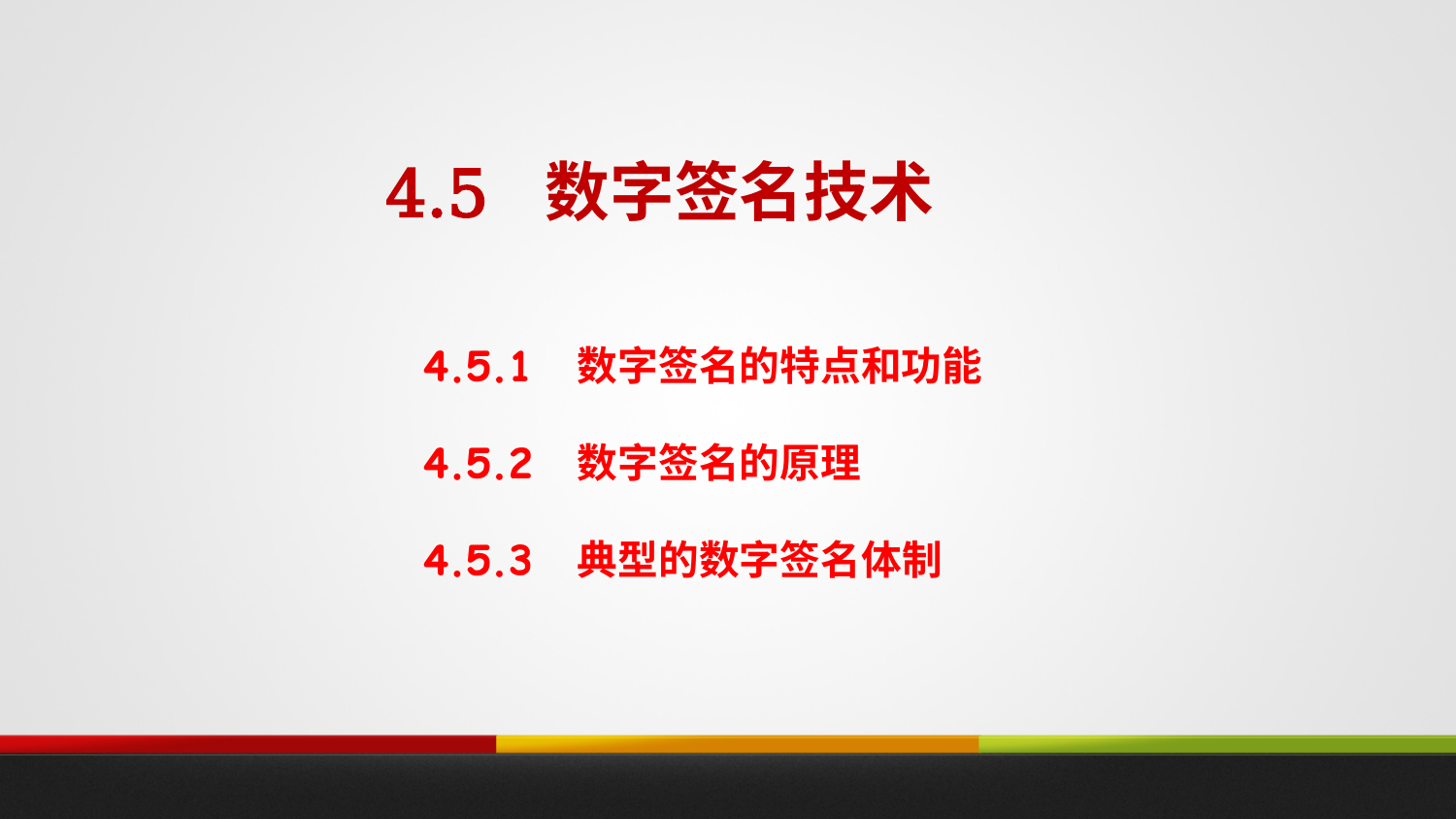

4.5  数字签名技术
4.5.1  数字签名的特点和功能
4.5.2  数字签名的原理
4.5.3  典型的数字签名体制